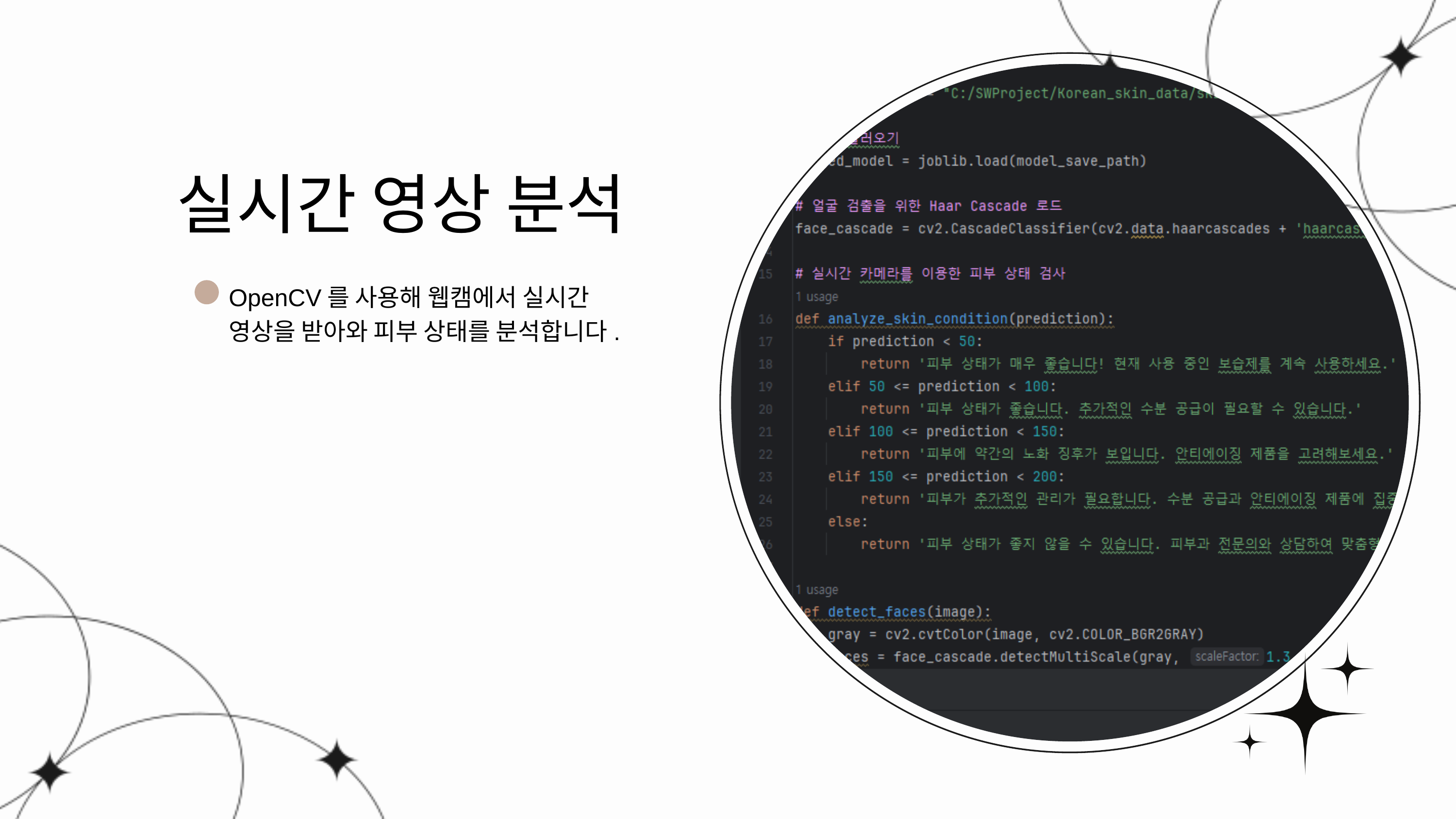

실시간 영상 분석
OpenCV를 사용해 웹캠에서 실시간 영상을 받아와 피부 상태를 분석합니다.